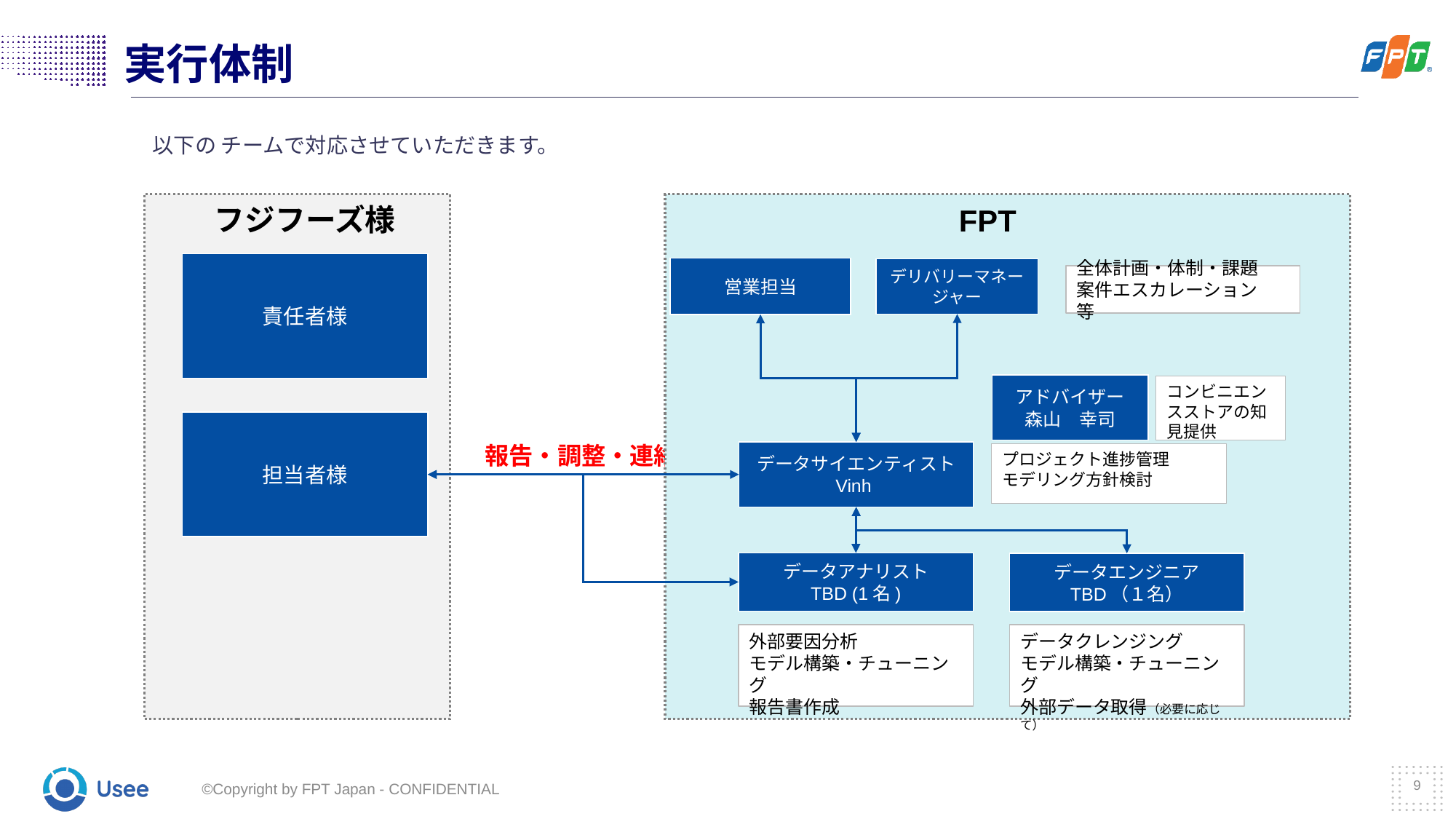

# 実行体制
以下の チームで対応させていただきます。

フジフーズ様
FPT
責任者様
営業担当
デリバリーマネージャー
全体計画・体制・課題
案件エスカレーション　等
アドバイザー
森山　幸司
コンビニエンスストアの知見提供
担当者様
報告・調整・連絡

データサイエンティスト
Vinh
プロジェクト進捗管理
モデリング方針検討
データアナリスト
TBD (1名)
データエンジニア
TBD（１名）
外部要因分析
モデル構築・チューニング
報告書作成

データクレンジング
モデル構築・チューニング
外部データ取得（必要に応じて）

9
©Copyright by FPT Japan - CONFIDENTIAL